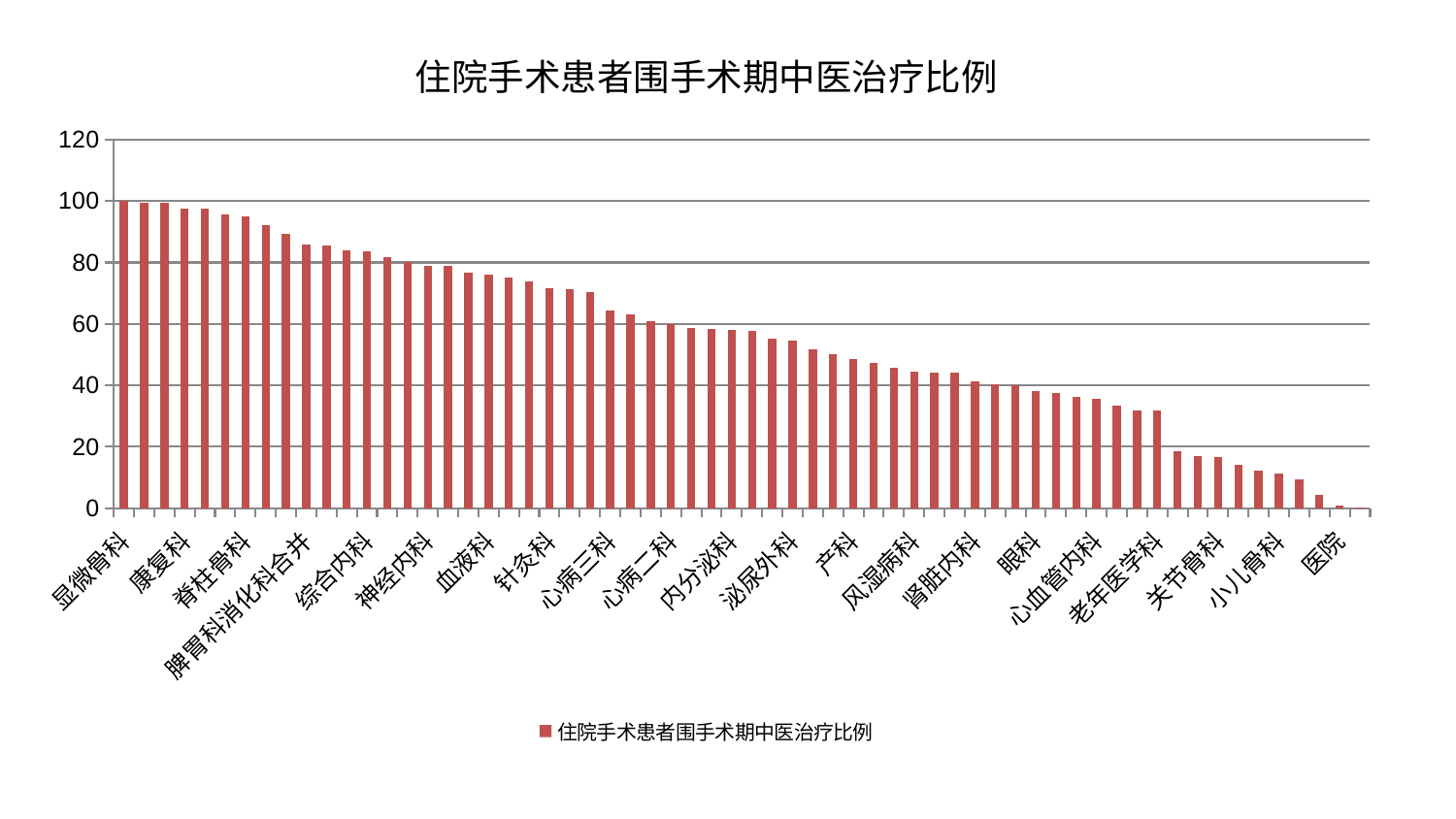

### Chart: 住院手术患者围手术期中医治疗比例

| Category | 住院手术患者围手术期中医治疗比例 |
|---|---|
| 显微骨科 | 100.0 |
| 男科 | 99.59377045341185 |
| 微创骨科 | 99.45812747678386 |
| 康复科 | 97.44504662033012 |
| 小儿推拿科 | 97.43748776515804 |
| 口腔科 | 95.63601948014909 |
| 脊柱骨科 | 94.96169737126213 |
| 皮肤科 | 92.31424396131113 |
| 重症医学科 | 89.24597778759616 |
| 脾胃科消化科合并 | 85.76225320513097 |
| 美容皮肤科 | 85.57715820396433 |
| 肾病科 | 83.94384827911053 |
| 综合内科 | 83.48520058042685 |
| 东区重症医学科 | 81.65332162924919 |
| 乳腺甲状腺外科 | 80.12298952080197 |
| 神经内科 | 79.0030151879475 |
| 儿科 | 78.79086128072508 |
| 肛肠科 | 76.74940079928588 |
| 血液科 | 75.97077756227777 |
| 耳鼻喉科 | 75.11372210504068 |
| 肝病科 | 73.93672312909034 |
| 针灸科 | 71.70544045368621 |
| 骨科 | 71.41760320024768 |
| 治未病中心 | 70.51104213722078 |
| 心病三科 | 64.25247705073699 |
| 脾胃病科 | 63.115733400318334 |
| 肿瘤内科 | 60.8012867726107 |
| 心病二科 | 59.89097386048626 |
| 身心医学科 | 58.668311894648774 |
| 肝胆外科 | 58.27655368899382 |
| 内分泌科 | 58.149409287497214 |
| 中医经典科 | 57.59697835626635 |
| 脑病一科 | 55.23406702734717 |
| 泌尿外科 | 54.73439871342102 |
| 创伤骨科 | 51.77740303313029 |
| 普通外科 | 50.11013977190552 |
| 产科 | 48.583932294144645 |
| 推拿科 | 47.46216563883518 |
| 妇二科 | 45.74120931654995 |
| 风湿病科 | 44.5623025806343 |
| 脑病三科 | 44.329829618568105 |
| 心病四科 | 44.26594410653608 |
| 肾脏内科 | 41.432162939829134 |
| 消化内科 | 40.32245772297519 |
| 周围血管科 | 40.05870088979323 |
| 眼科 | 38.13069679375499 |
| 运动损伤骨科 | 37.390839438631176 |
| 妇科 | 36.330718766271964 |
| 心血管内科 | 35.69828651723109 |
| 东区肾病科 | 33.26823173864917 |
| 脑病二科 | 31.939427889871066 |
| 老年医学科 | 31.821845001090125 |
| 神经外科 | 18.437145397242066 |
| 中医外治中心 | 17.051214887615398 |
| 关节骨科 | 16.710477536510016 |
| 呼吸内科 | 14.243995674351194 |
| 西区重症医学科 | 12.122084547321105 |
| 小儿骨科 | 11.195000547496772 |
| 妇科妇二科合并 | 9.50870303626401 |
| 胸外科 | 4.417633439985276 |
| 医院 | 0.9780105855262223 |
| 心病一科 | 0.28618728038172836 |
116